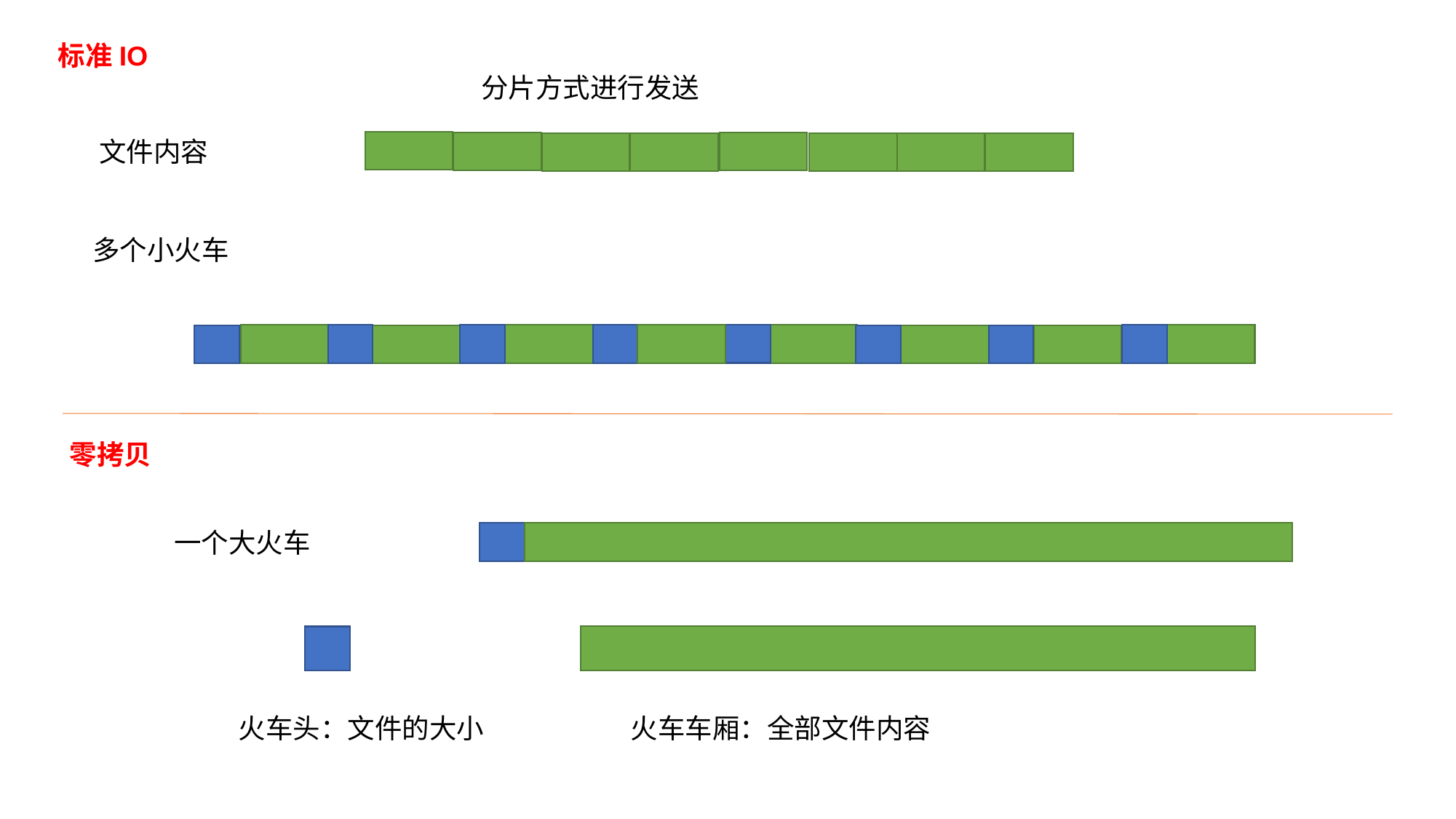

标准IO
分片方式进行发送
文件内容

多个小火车

零拷贝
一个大火车

火车车厢：全部文件内容
火车头：文件的大小